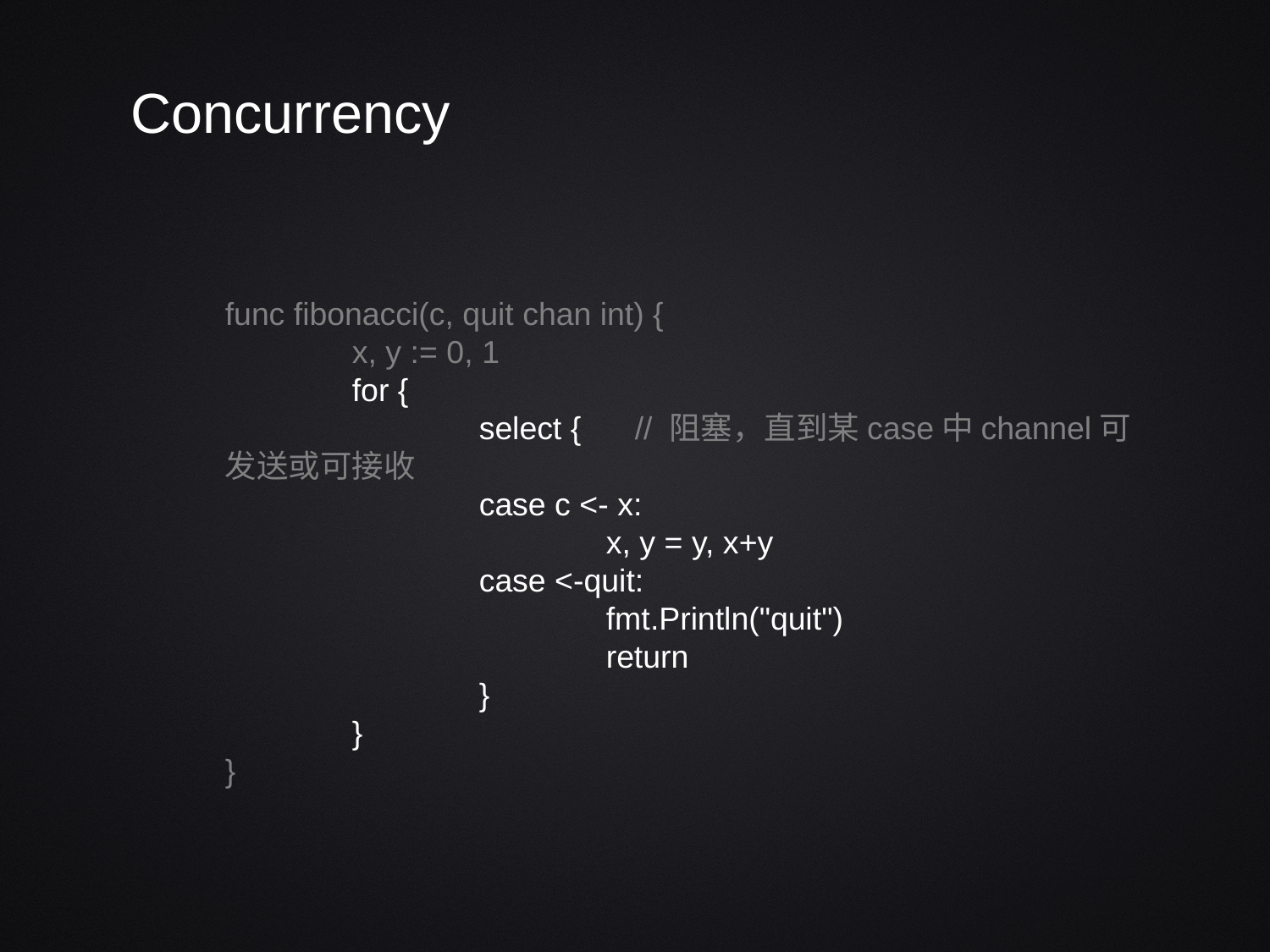

Concurrency
func fibonacci(c, quit chan int) {
	x, y := 0, 1
	for {
		select {      // 阻塞，直到某case中channel可发送或可接收
		case c <- x:
			x, y = y, x+y
		case <-quit:
			fmt.Println("quit")
			return
		}
	}
}